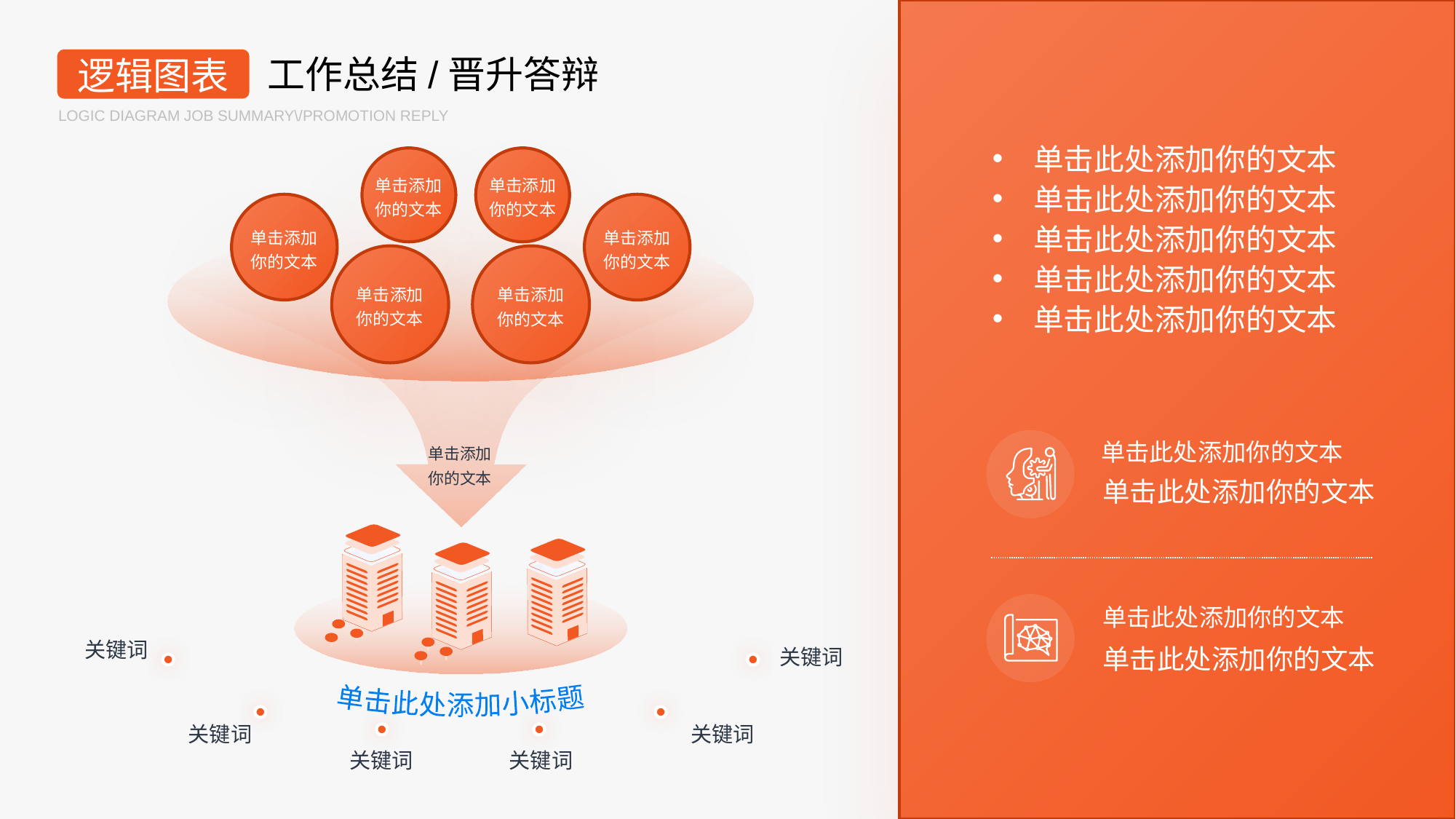

工作总结/晋升答辩

逻辑图表
LOGIC DIAGRAM JOB SUMMARY\/PROMOTION REPLY
单击此处添加你的文本
单击此处添加你的文本
单击此处添加你的文本
单击此处添加你的文本
单击此处添加你的文本

单击添加
你的文本
单击添加
你的文本

单击添加
你的文本
单击添加
你的文本

单击添加
你的文本
单击添加
你的文本

单击此处添加你的文本

单击此处添加你的文本

单击此处添加你的文本

单击此处添加你的文本
单击添加
你的文本

单击此处添加小标题

关键词
关键词

关键词
关键词

关键词
关键词